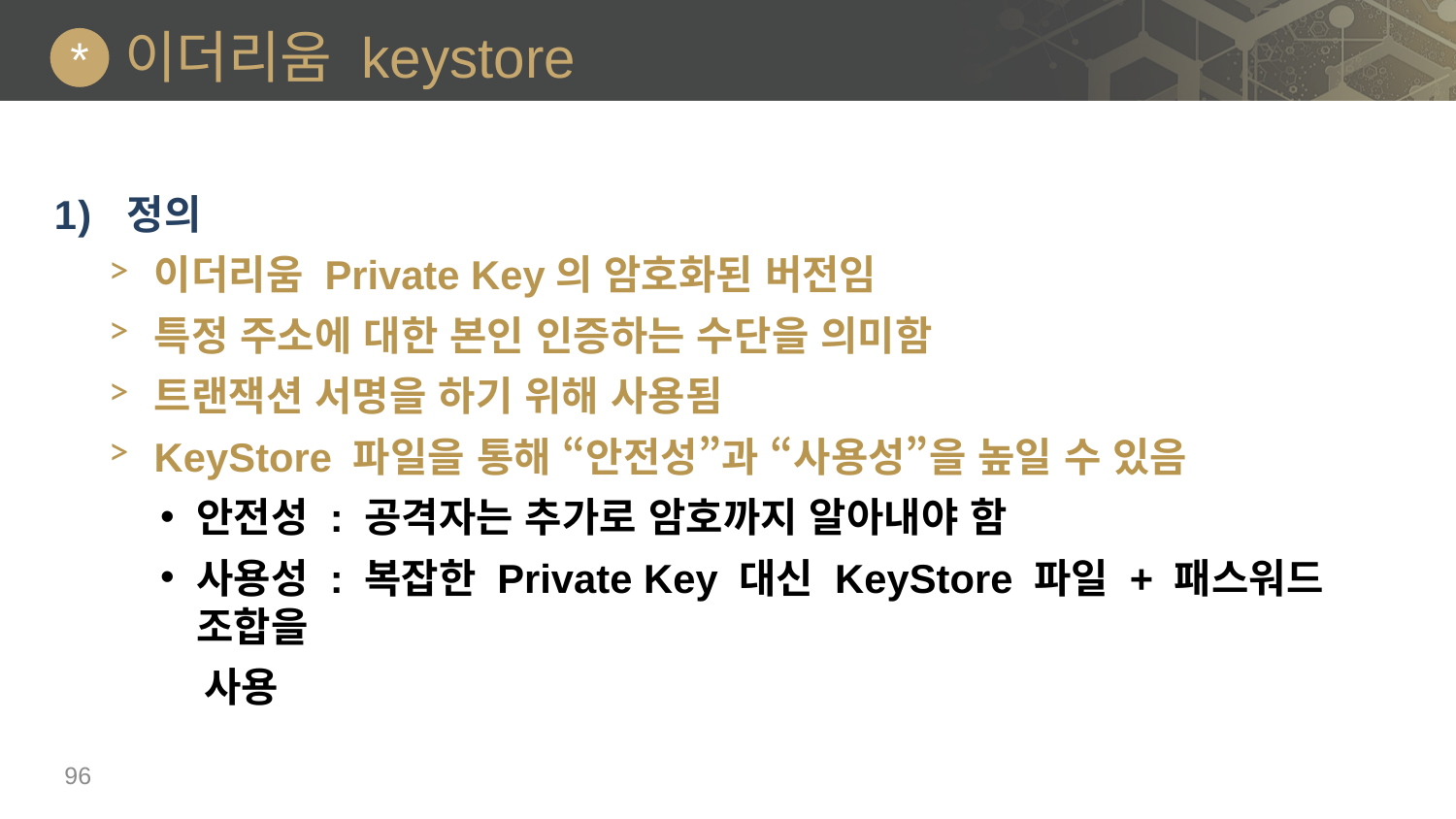

# 이더리움 keystore
*
정의
이더리움 Private Key의 암호화된 버전임
특정 주소에 대한 본인 인증하는 수단을 의미함
트랜잭션 서명을 하기 위해 사용됨
KeyStore 파일을 통해 “안전성”과 “사용성”을 높일 수 있음
안전성 : 공격자는 추가로 암호까지 알아내야 함
사용성 : 복잡한 Private Key 대신 KeyStore 파일 + 패스워드 조합을
   사용
96